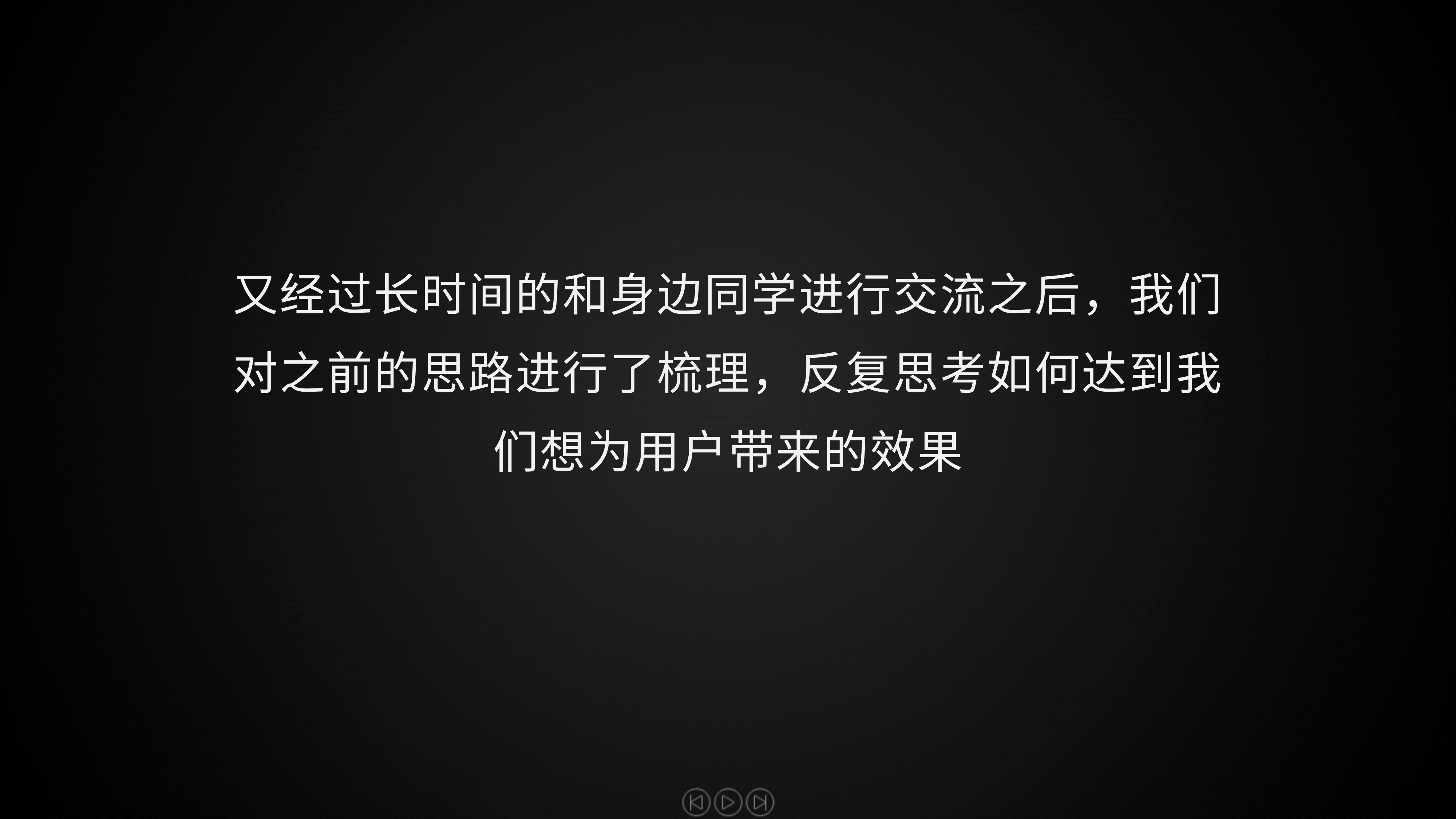

又经过长时间的和身边同学进行交流之后，我们对之前的思路进行了梳理，反复思考如何达到我们想为用户带来的效果